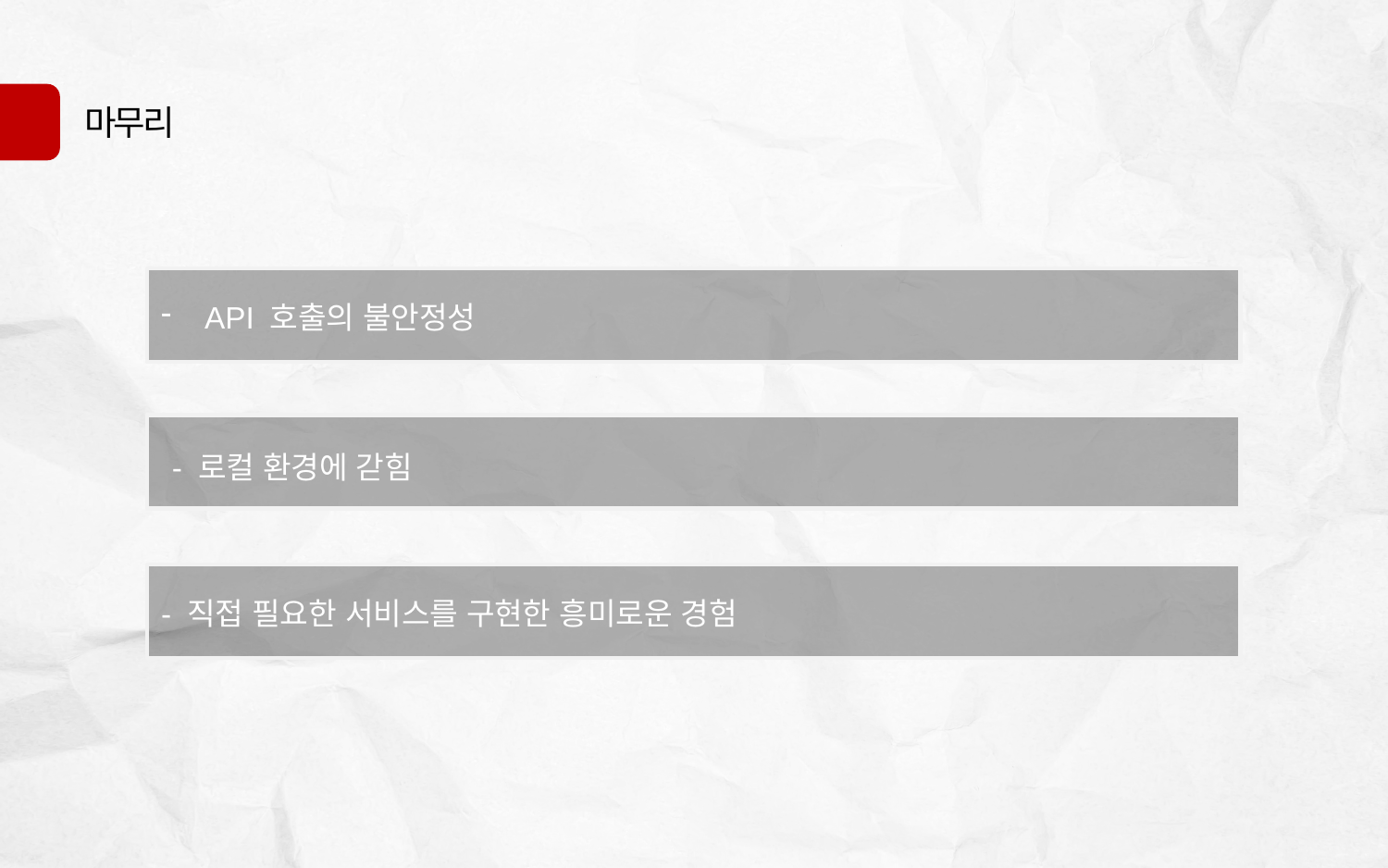

마무리

API 호출의 불안정성

- 로컬 환경에 갇힘

- 직접 필요한 서비스를 구현한 흥미로운 경험